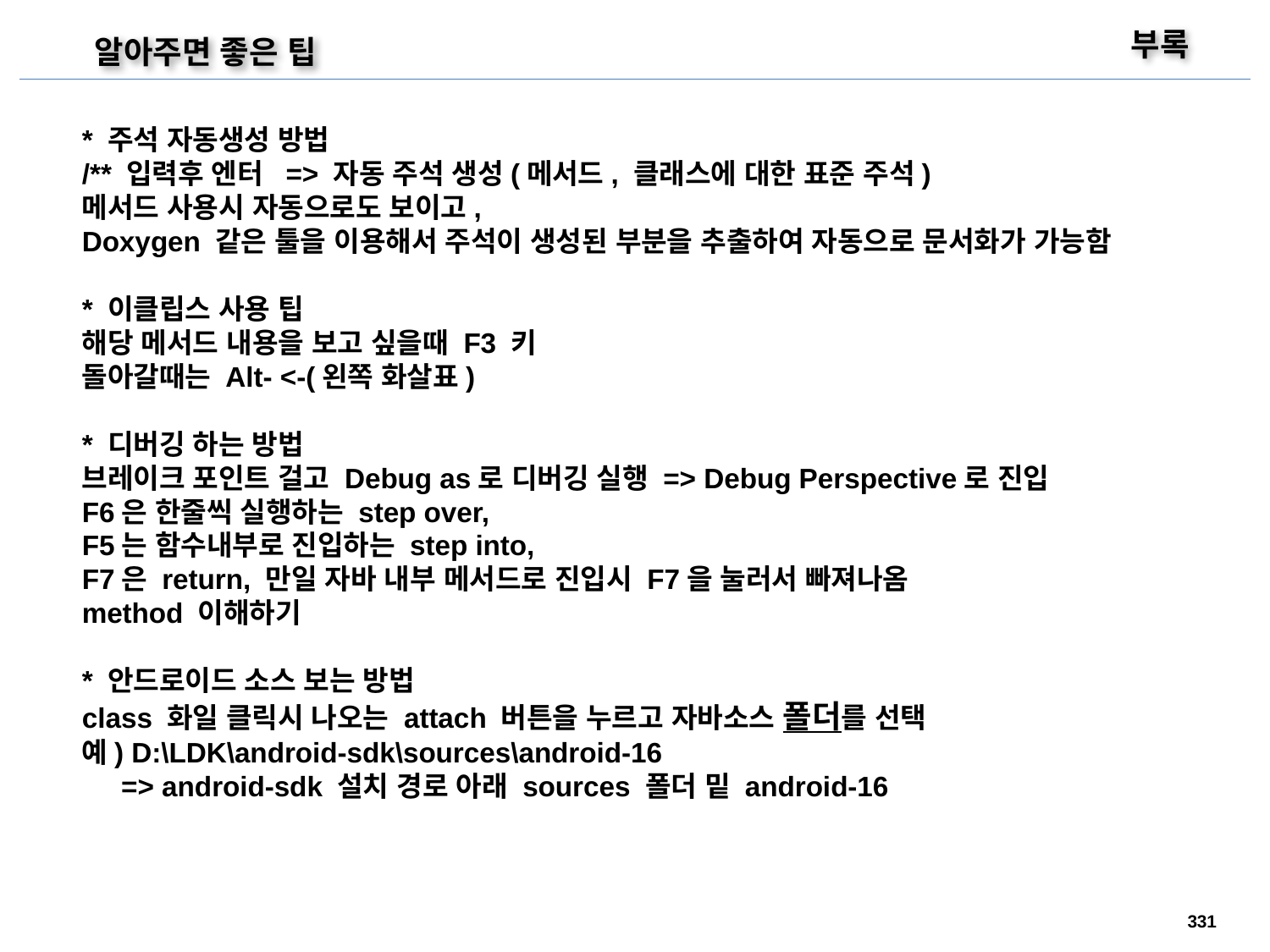

부록
알아주면 좋은 팁
* 주석 자동생성 방법
/** 입력후 엔터  => 자동 주석 생성(메서드, 클래스에 대한 표준 주석)
메서드 사용시 자동으로도 보이고,
Doxygen 같은 툴을 이용해서 주석이 생성된 부분을 추출하여 자동으로 문서화가 가능함

* 이클립스 사용 팁
해당 메서드 내용을 보고 싶을때 F3 키
돌아갈때는 Alt- <-(왼쪽 화살표)

* 디버깅 하는 방법
브레이크 포인트 걸고 Debug as로 디버깅 실행 => Debug Perspective로 진입
F6은 한줄씩 실행하는 step over,
F5는 함수내부로 진입하는 step into,
F7은 return, 만일 자바 내부 메서드로 진입시 F7을 눌러서 빠져나옴
method 이해하기

* 안드로이드 소스 보는 방법
class 화일 클릭시 나오는 attach 버튼을 누르고 자바소스 폴더를 선택
예) D:\LDK\android-sdk\sources\android-16
     => android-sdk 설치 경로 아래 sources 폴더 밑 android-16